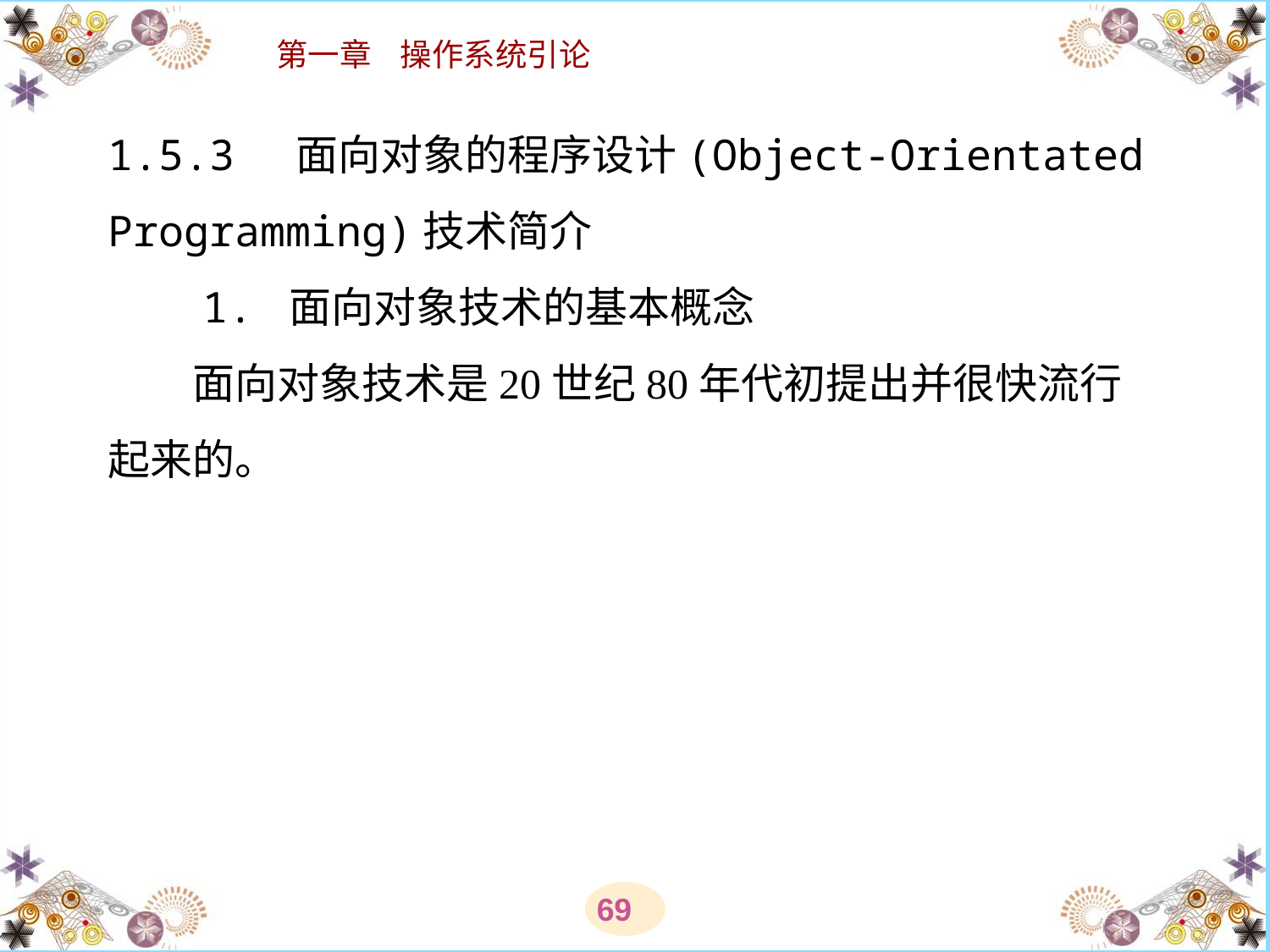

# 1.5.3  面向对象的程序设计(Object-Orientated Programming)技术简介 　　1. 面向对象技术的基本概念 　　面向对象技术是20世纪80年代初提出并很快流行起来的。